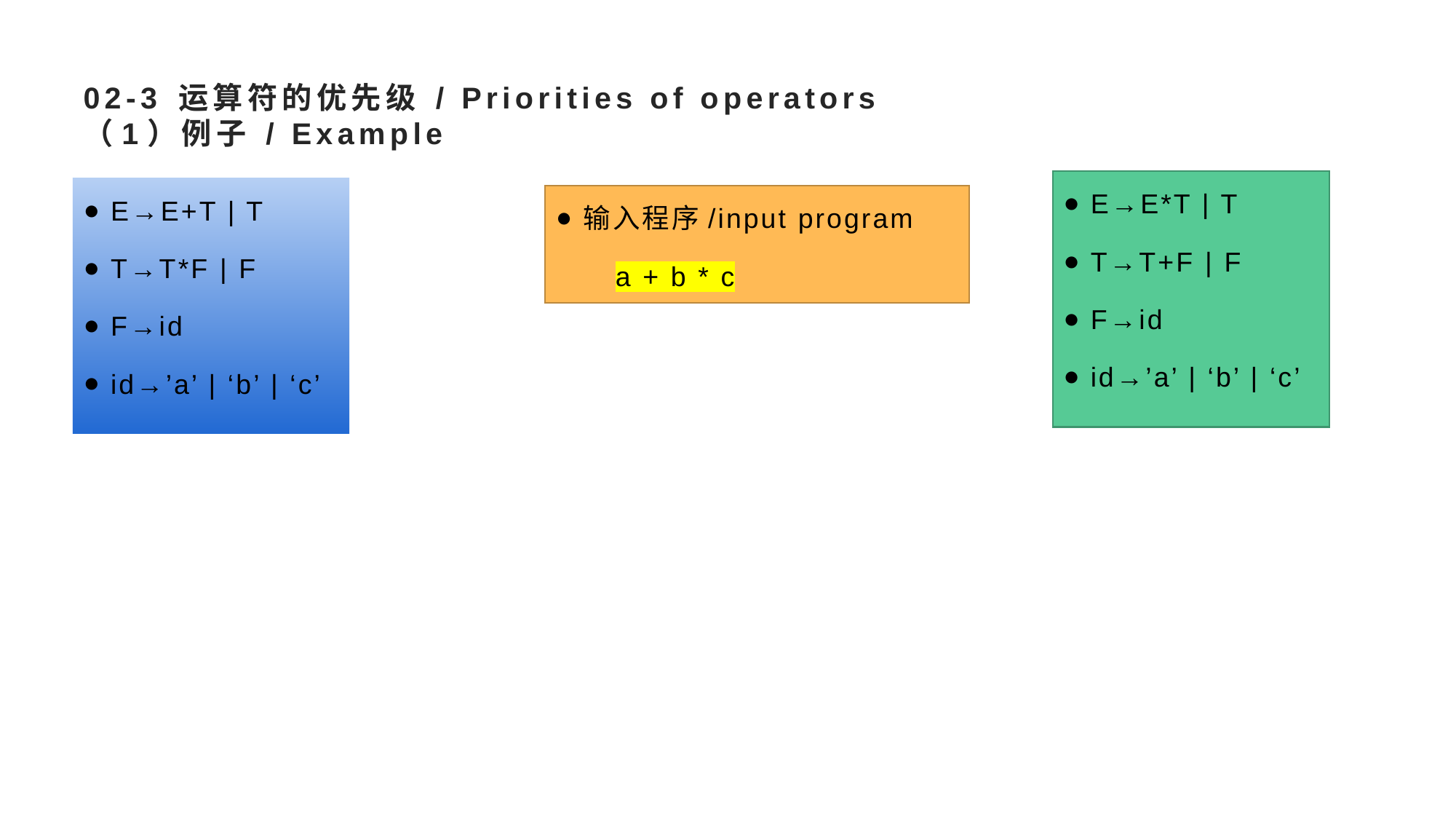

# 02-3 运算符的优先级 / Priorities of operators （1）例子 / Example
E→E*T | T
T→T+F | F
F→id
id→’a’ | ‘b’ | ‘c’
E→E+T | T
T→T*F | F
F→id
id→’a’ | ‘b’ | ‘c’
输入程序/input program
      a + b * c
27